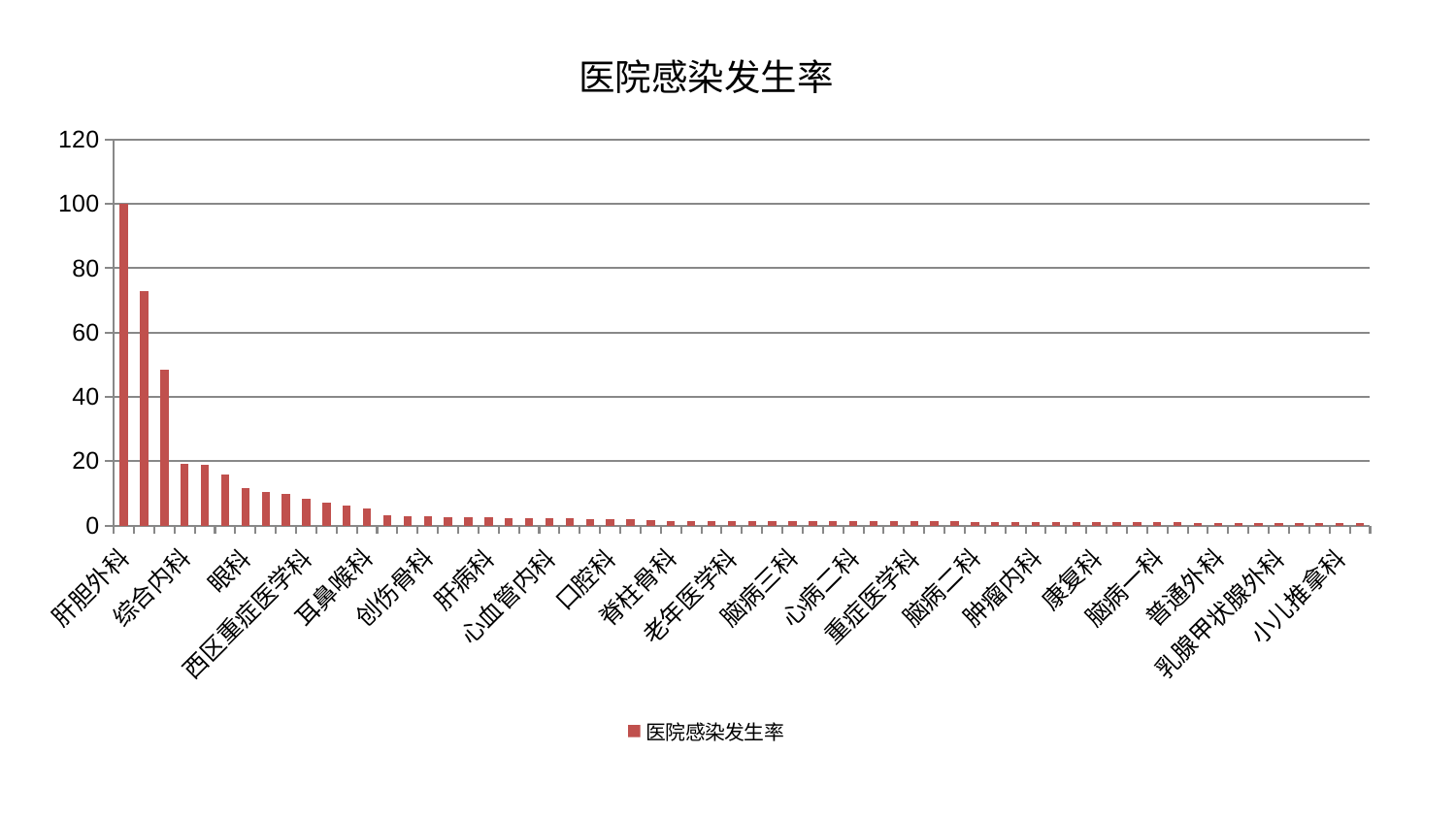

### Chart: 医院感染发生率

| Category | 医院感染发生率 |
|---|---|
| 肝胆外科 | 100.0 |
| 妇二科 | 72.91997827253985 |
| 微创骨科 | 48.35414466362016 |
| 综合内科 | 19.230612010067034 |
| 妇科 | 19.008014505848685 |
| 皮肤科 | 15.708269907040737 |
| 眼科 | 11.654948419079066 |
| 风湿病科 | 10.516389796523853 |
| 胸外科 | 9.942939864390523 |
| 西区重症医学科 | 8.238343244871398 |
| 东区重症医学科 | 6.97944991891459 |
| 医院 | 6.1201601479921335 |
| 耳鼻喉科 | 5.391173546702994 |
| 脾胃科消化科合并 | 3.1748981983362197 |
| 肾脏内科 | 2.900512225733795 |
| 创伤骨科 | 2.807859847329416 |
| 治未病中心 | 2.626366340030798 |
| 消化内科 | 2.6044241621211803 |
| 肝病科 | 2.5177780774622014 |
| 心病四科 | 2.3170157158236444 |
| 心病三科 | 2.3066011234906334 |
| 心血管内科 | 2.257144596888295 |
| 中医外治中心 | 2.234722870477735 |
| 关节骨科 | 2.110371525786426 |
| 口腔科 | 2.061644312965464 |
| 男科 | 2.0100884669064127 |
| 运动损伤骨科 | 1.5715030327774127 |
| 脊柱骨科 | 1.5129431535099047 |
| 东区肾病科 | 1.4988091851552965 |
| 骨科 | 1.4673074735396825 |
| 老年医学科 | 1.4231235259518933 |
| 肛肠科 | 1.3863184752974316 |
| 显微骨科 | 1.3739382519681977 |
| 脑病三科 | 1.3640139642859583 |
| 内分泌科 | 1.3548870604470242 |
| 中医经典科 | 1.3385262583008934 |
| 心病二科 | 1.329144767716273 |
| 肾病科 | 1.3253942630709041 |
| 小儿骨科 | 1.323033806791484 |
| 重症医学科 | 1.287181435706531 |
| 心病一科 | 1.258353462343638 |
| 泌尿外科 | 1.2142688088826028 |
| 脑病二科 | 1.1867254631313544 |
| 儿科 | 1.1538688947253823 |
| 周围血管科 | 1.0448914726777256 |
| 肿瘤内科 | 1.0426524178836492 |
| 神经外科 | 1.0385005006702017 |
| 推拿科 | 1.0281699356686158 |
| 康复科 | 0.9917103322702429 |
| 美容皮肤科 | 0.9829097338963935 |
| 身心医学科 | 0.9559807838447408 |
| 脑病一科 | 0.927485550512112 |
| 产科 | 0.9244430345847632 |
| 呼吸内科 | 0.8817476098270215 |
| 普通外科 | 0.875630758550451 |
| 神经内科 | 0.8616863287366113 |
| 针灸科 | 0.8491880823067263 |
| 乳腺甲状腺外科 | 0.8445880011336375 |
| 脾胃病科 | 0.8308269834881493 |
| 血液科 | 0.8134389134925453 |
| 小儿推拿科 | 0.808645037960606 |
| 妇科妇二科合并 | 0.8046352158051034 |
95